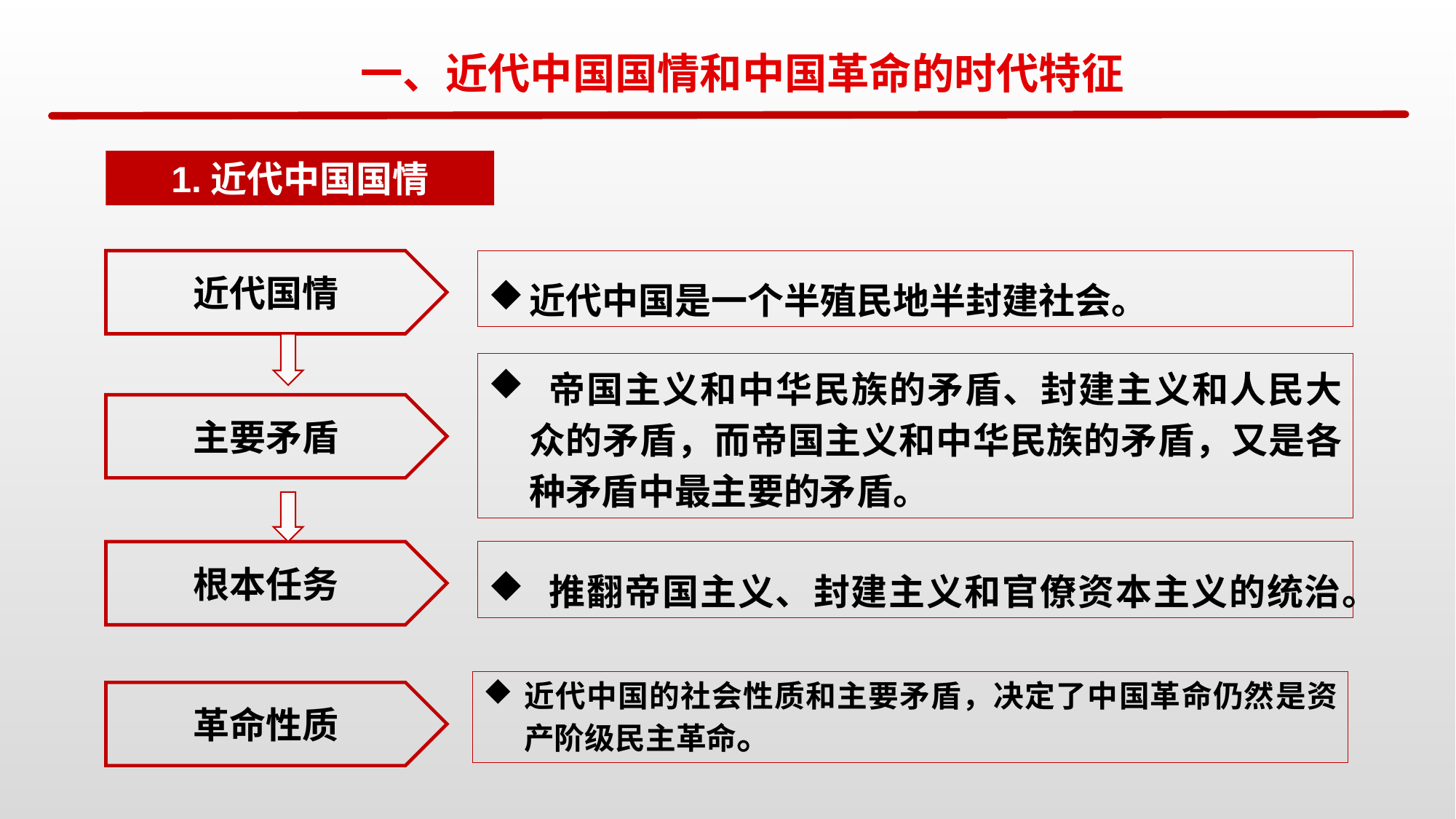

一、近代中国国情和中国革命的时代特征
1.近代中国国情
近代国情
近代中国是一个半殖民地半封建社会。

 帝国主义和中华民族的矛盾、封建主义和人民大众的矛盾，而帝国主义和中华民族的矛盾，又是各种矛盾中最主要的矛盾。
主要矛盾

根本任务
 推翻帝国主义、封建主义和官僚资本主义的统治。
近代中国的社会性质和主要矛盾，决定了中国革命仍然是资产阶级民主革命。
革命性质